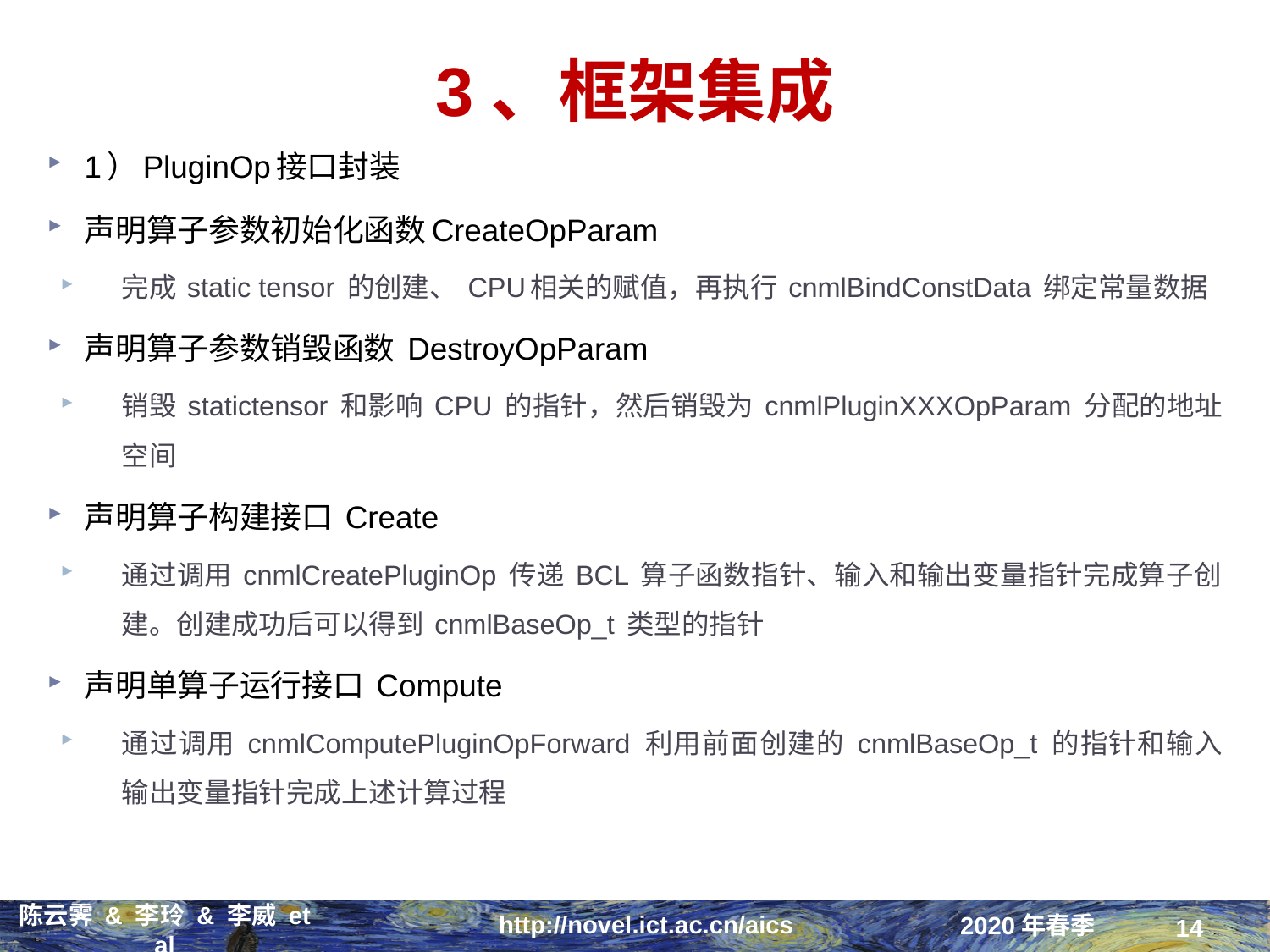

# 3、框架集成
1）PluginOp接口封装
声明算子参数初始化函数CreateOpParam
完成 static tensor 的创建、 CPU相关的赋值，再执行 cnmlBindConstData 绑定常量数据
声明算子参数销毁函数 DestroyOpParam
销毁 statictensor 和影响 CPU 的指针，然后销毁为 cnmlPluginXXXOpParam 分配的地址空间
声明算子构建接口 Create
通过调用 cnmlCreatePluginOp 传递 BCL 算子函数指针、输入和输出变量指针完成算子创建。创建成功后可以得到 cnmlBaseOp_t 类型的指针
声明单算子运行接口 Compute
通过调用 cnmlComputePluginOpForward 利用前面创建的 cnmlBaseOp_t 的指针和输入输出变量指针完成上述计算过程
14